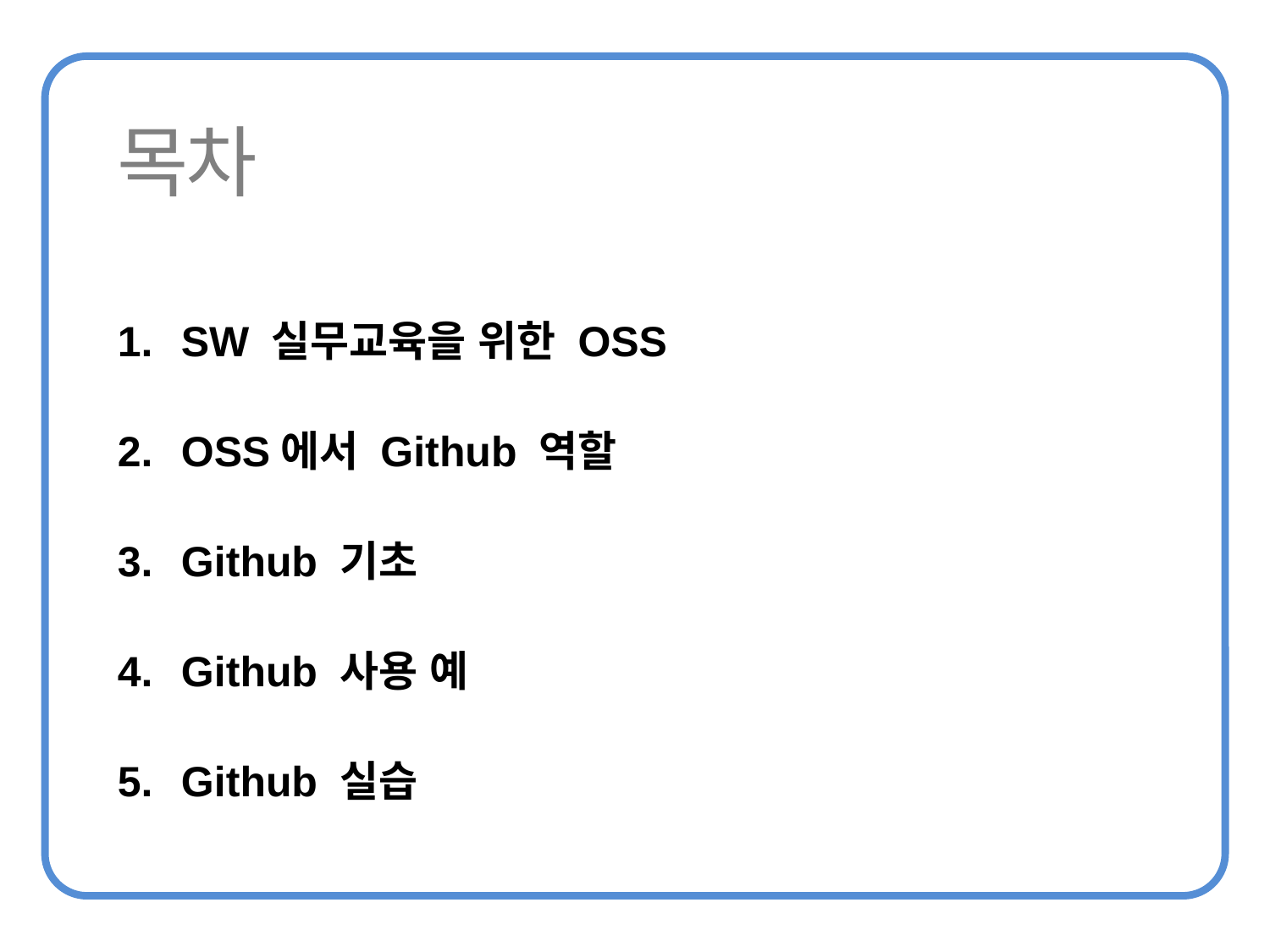

SW 실무교육을 위한 OSS
OSS에서 Github 역할
Github 기초
Github 사용 예
Github 실습